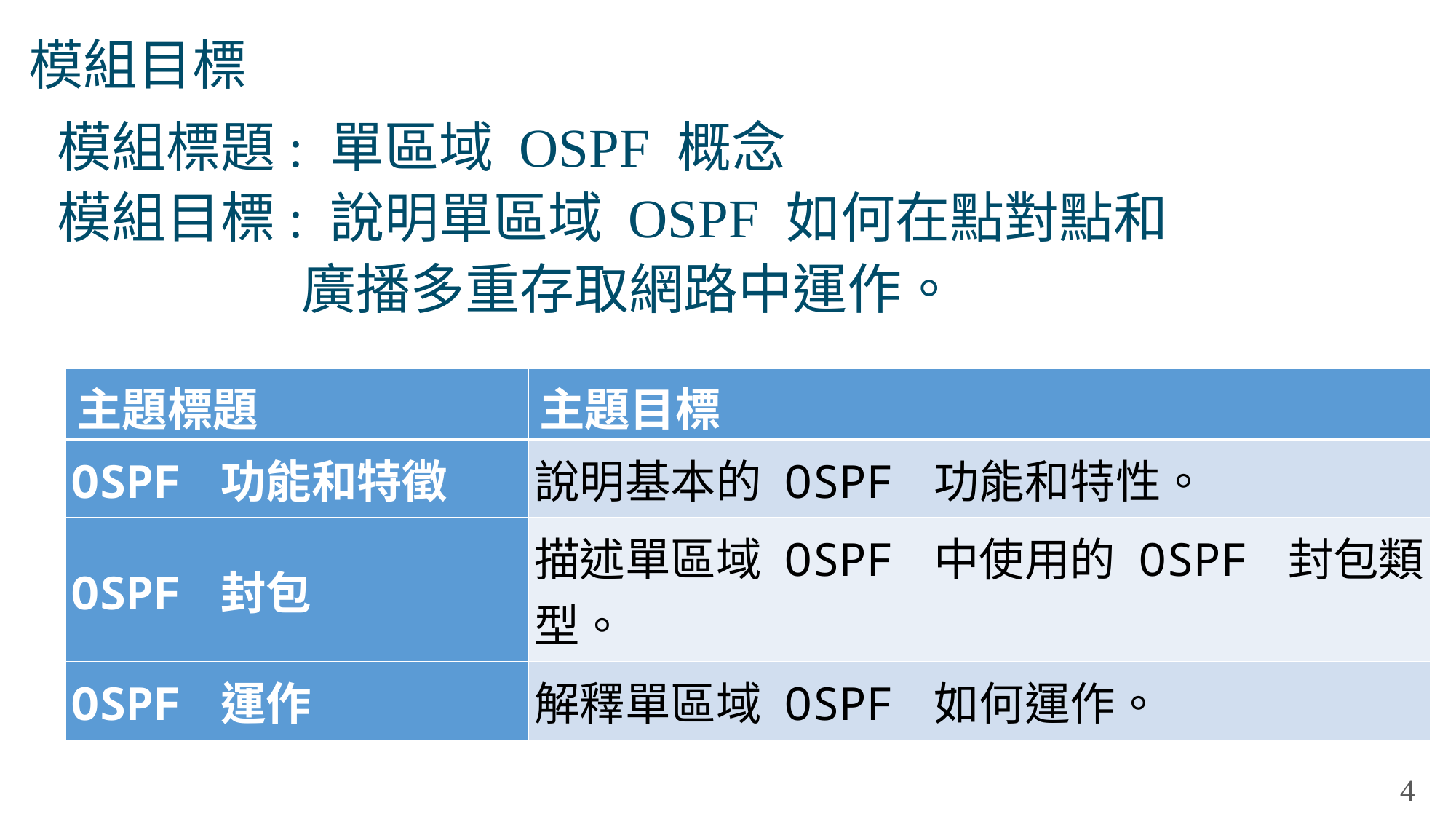

# 模組目標
模組標題: 單區域 OSPF 概念
模組目標: 說明單區域 OSPF 如何在點對點和
                   廣播多重存取網路中運作。
| 主題標題 | 主題目標 |
| --- | --- |
| OSPF 功能和特徵 | 說明基本的 OSPF 功能和特性。 |
| OSPF 封包 | 描述單區域 OSPF 中使用的 OSPF 封包類型。 |
| OSPF 運作 | 解釋單區域 OSPF 如何運作。 |
4